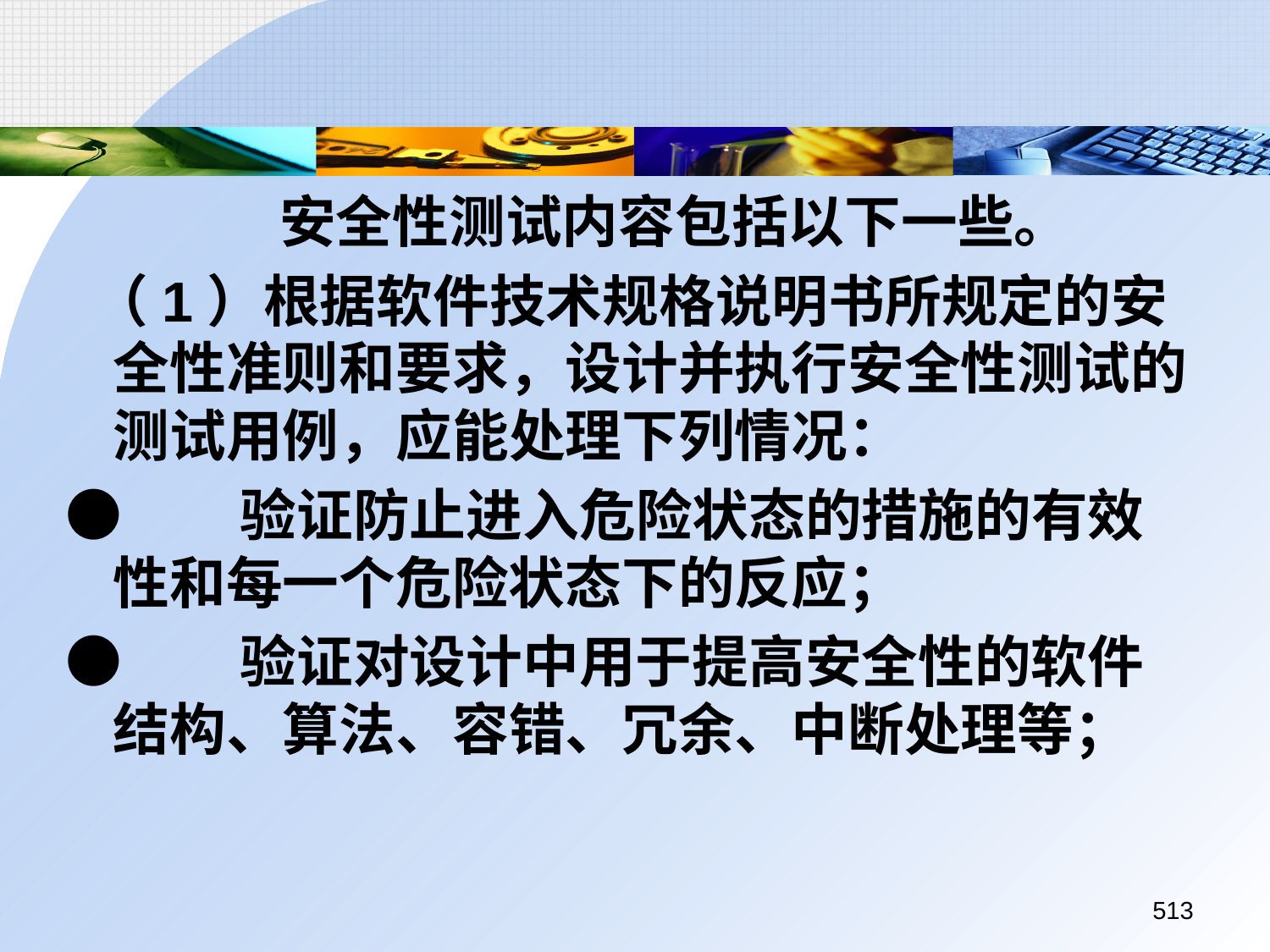

安全性测试内容包括以下一些。
 （1）根据软件技术规格说明书所规定的安全性准则和要求，设计并执行安全性测试的测试用例，应能处理下列情况：
●	验证防止进入危险状态的措施的有效性和每一个危险状态下的反应；
●	验证对设计中用于提高安全性的软件结构、算法、容错、冗余、中断处理等；
513